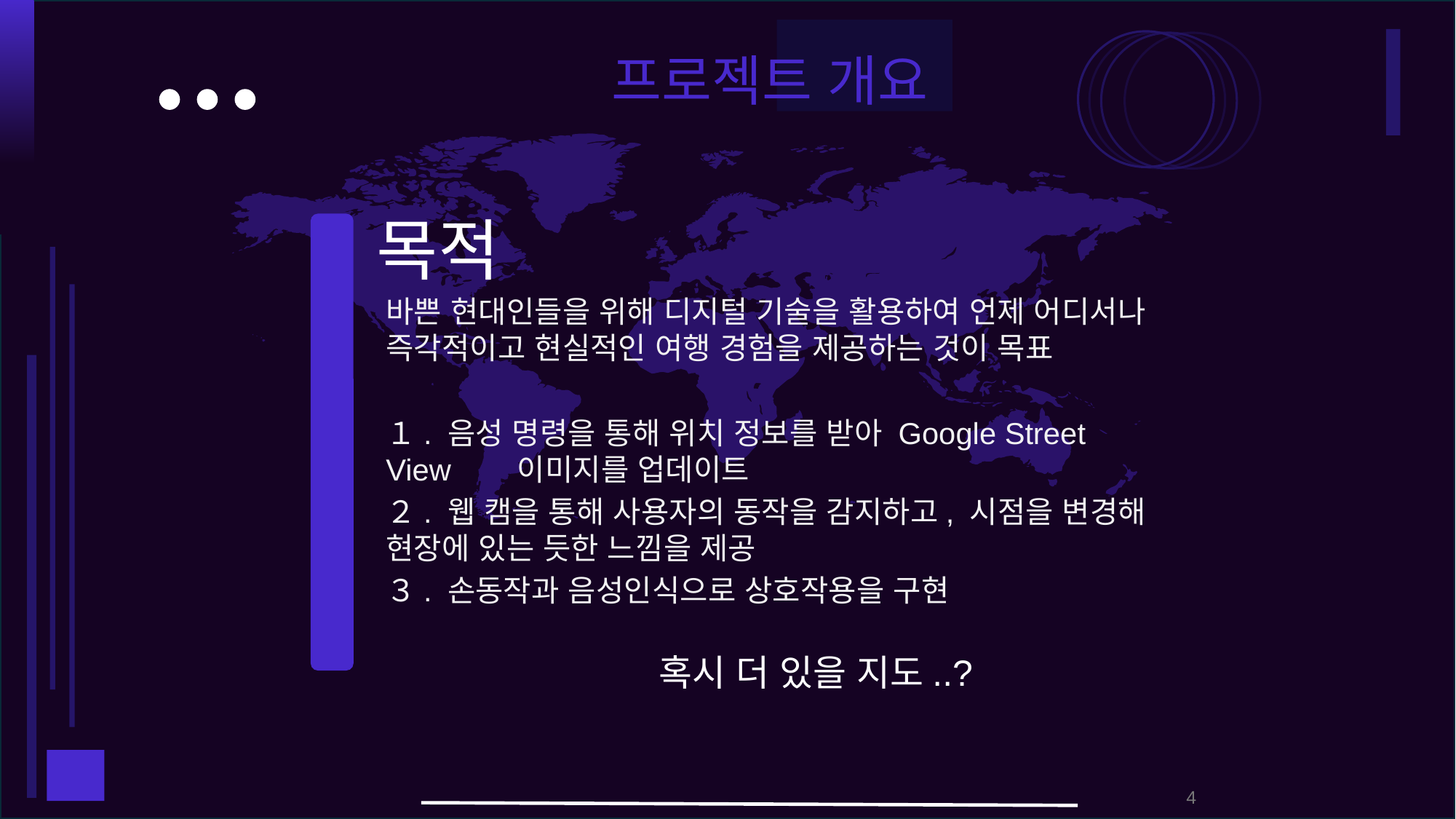

프로젝트 개요

목적

바쁜 현대인들을 위해 디지털 기술을 활용하여 언제 어디서나 즉각적이고 현실적인 여행 경험을 제공하는 것이 목표

１. 음성 명령을 통해 위치 정보를 받아 Google Street View       이미지를 업데이트
２. 웹 캠을 통해 사용자의 동작을 감지하고, 시점을 변경해 현장에 있는 듯한 느낌을 제공
３. 손동작과 음성인식으로 상호작용을 구현

혹시 더 있을 지도..?

4